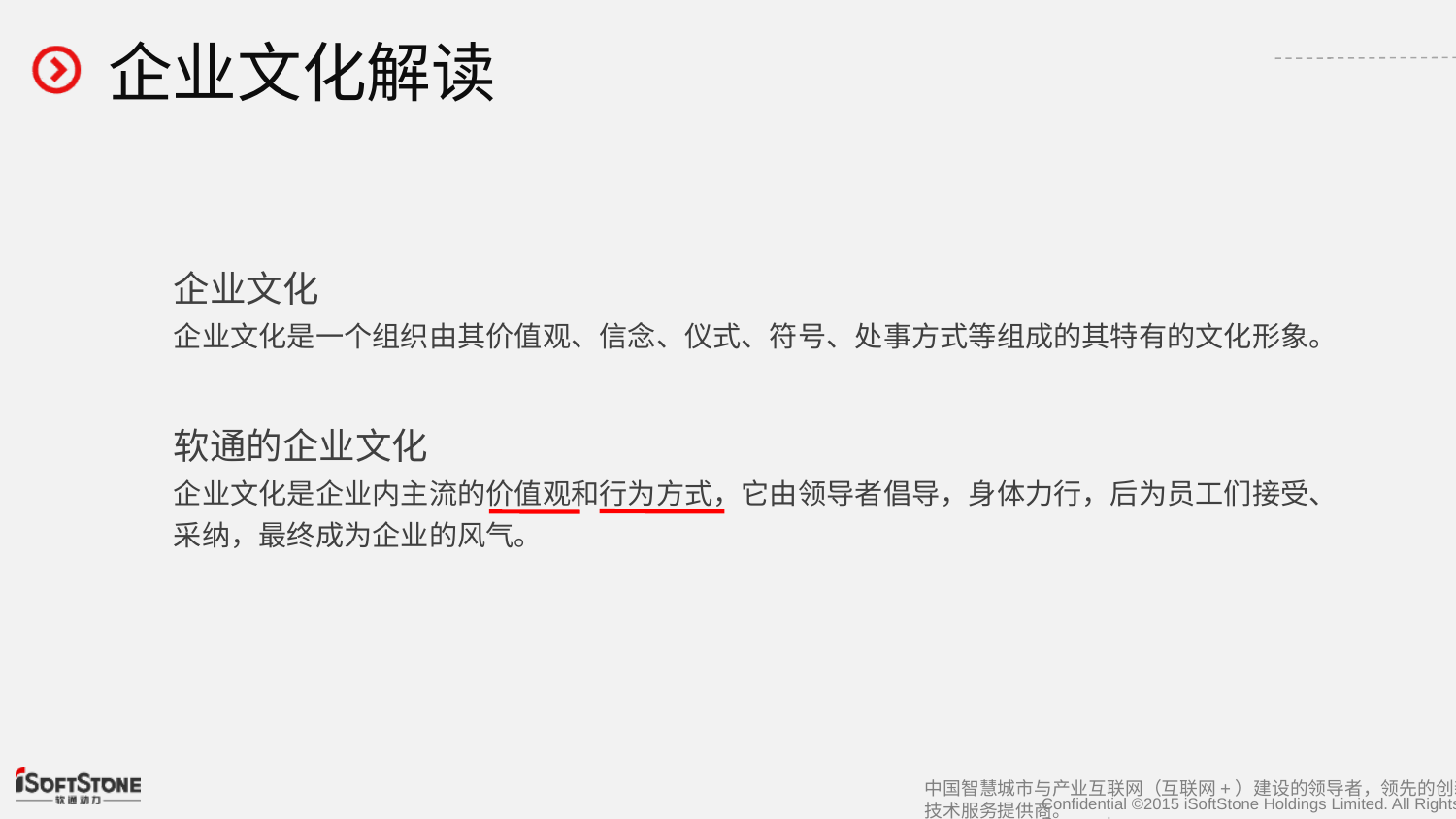

# 企业文化解读
企业文化
企业文化是一个组织由其价值观、信念、仪式、符号、处事方式等组成的其特有的文化形象。
软通的企业文化
企业文化是企业内主流的价值观和行为方式，它由领导者倡导，身体力行，后为员工们接受、采纳，最终成为企业的风气。